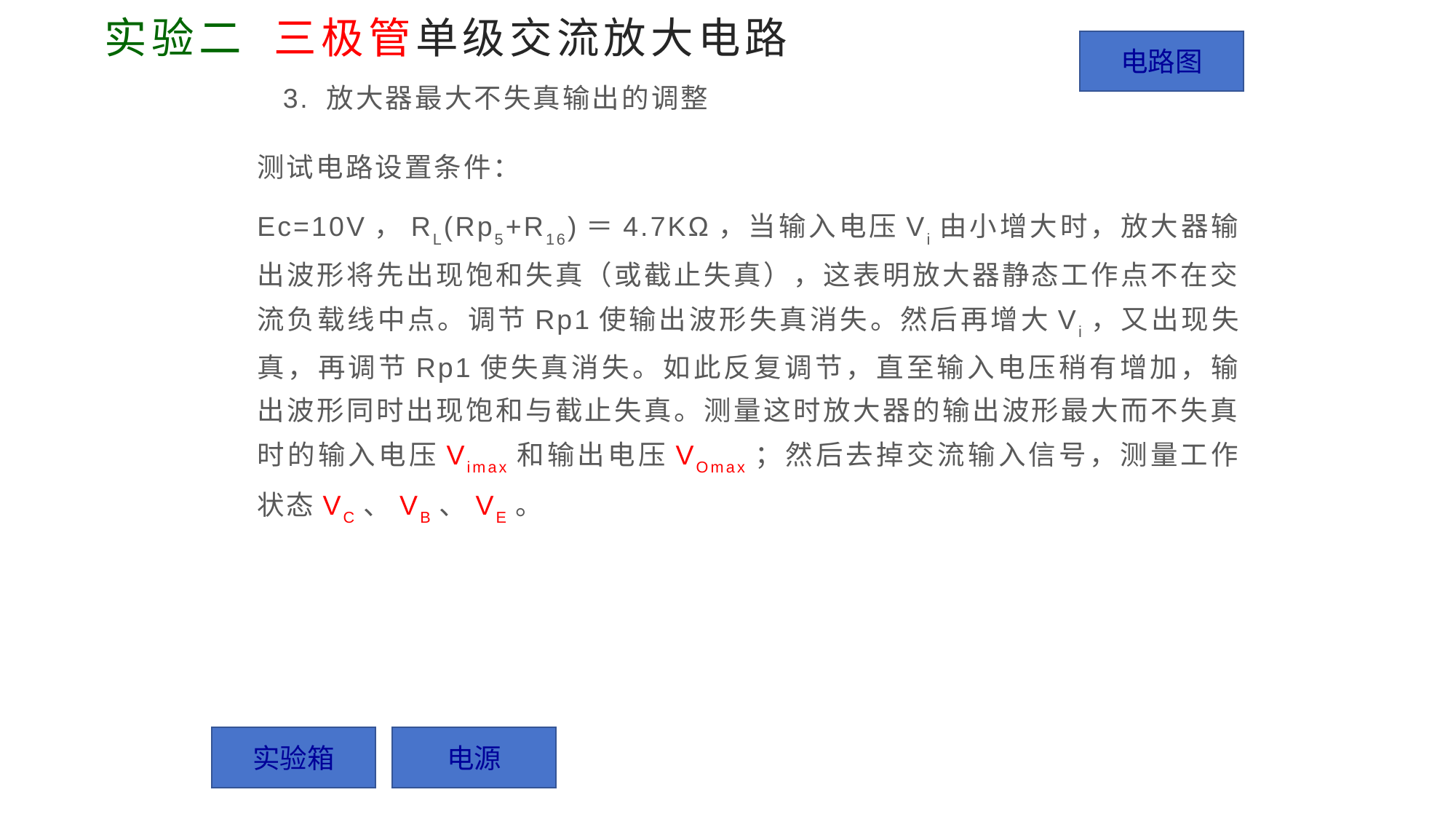

# 实验二  三极管单级交流放大电路
电路图
3. 放大器最大不失真输出的调整
测试电路设置条件：
Ec=10V，RL(Rp5+R16)＝4.7KΩ，当输入电压Vi由小增大时，放大器输出波形将先出现饱和失真（或截止失真），这表明放大器静态工作点不在交流负载线中点。调节Rp1使输出波形失真消失。然后再增大Vi，又出现失真，再调节Rp1使失真消失。如此反复调节，直至输入电压稍有增加，输出波形同时出现饱和与截止失真。测量这时放大器的输出波形最大而不失真时的输入电压Vimax和输出电压VOmax；然后去掉交流输入信号，测量工作状态VC、VB、VE。
实验箱
电源
41